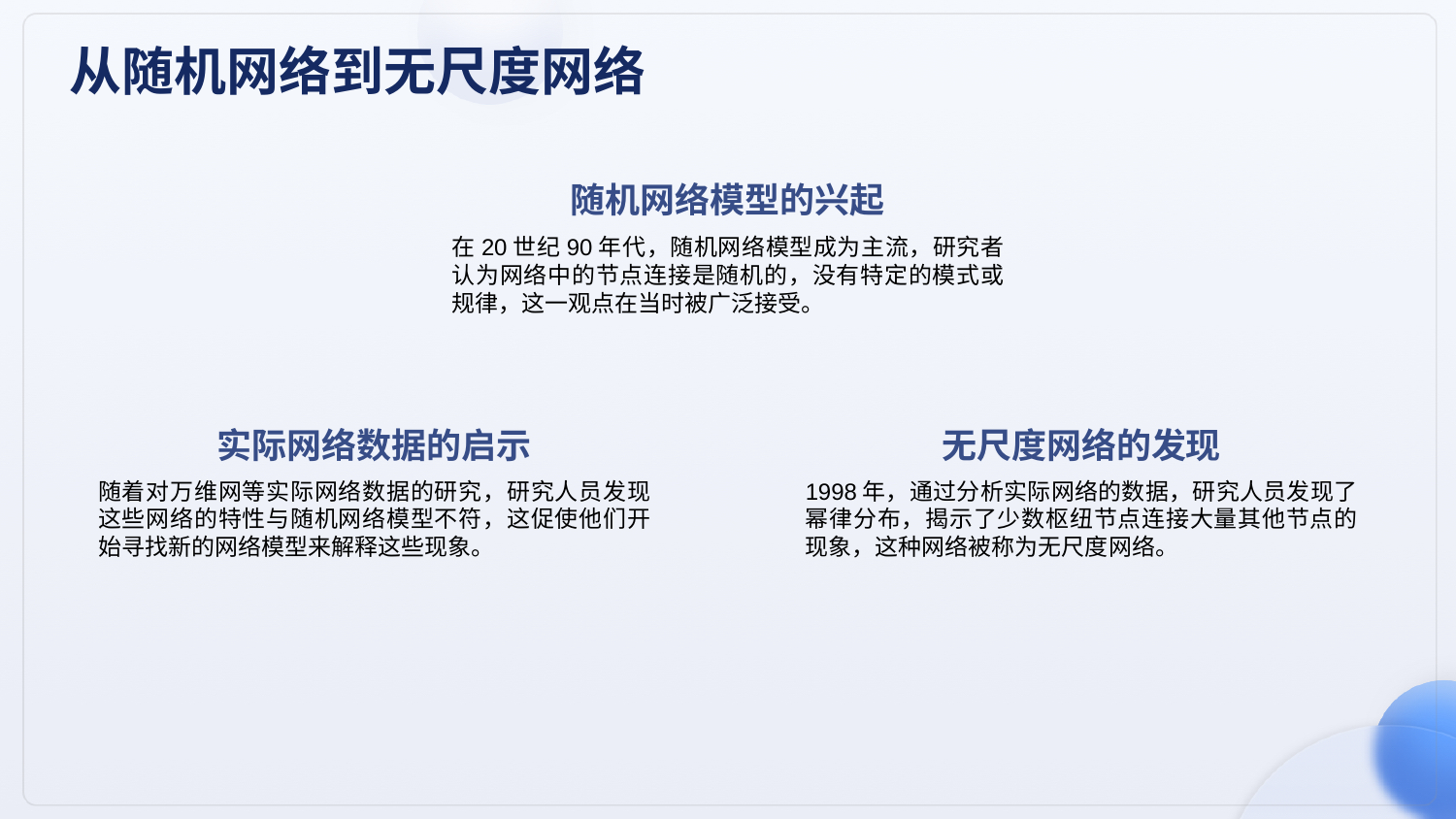

从随机网络到无尺度网络
随机网络模型的兴起
在20世纪90年代，随机网络模型成为主流，研究者认为网络中的节点连接是随机的，没有特定的模式或规律，这一观点在当时被广泛接受。
实际网络数据的启示
无尺度网络的发现
随着对万维网等实际网络数据的研究，研究人员发现这些网络的特性与随机网络模型不符，这促使他们开始寻找新的网络模型来解释这些现象。
1998年，通过分析实际网络的数据，研究人员发现了幂律分布，揭示了少数枢纽节点连接大量其他节点的现象，这种网络被称为无尺度网络。